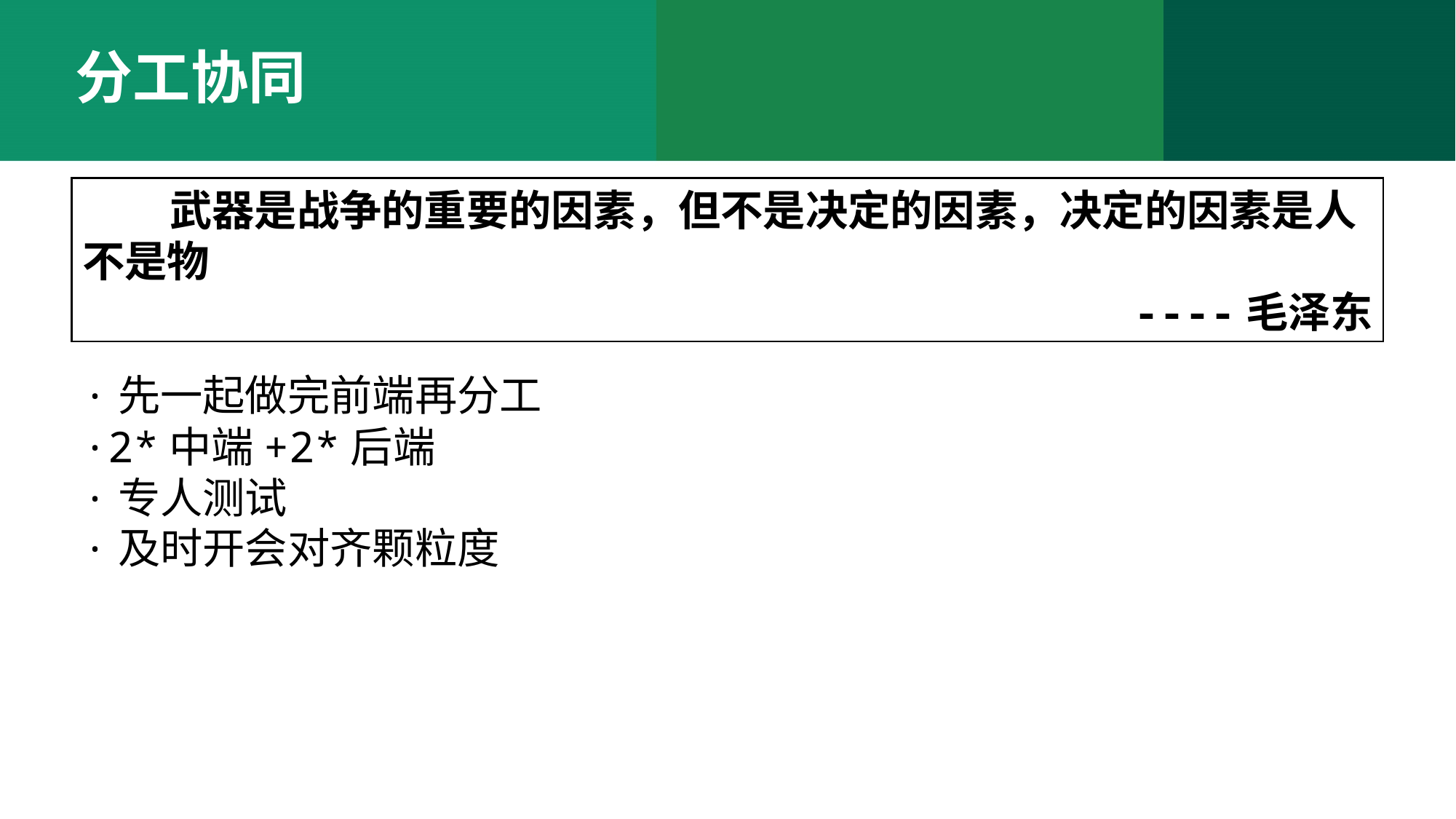

分工协同
        武器是战争的重要的因素，但不是决定的因素，决定的因素是人不是物
----毛泽东
·先一起做完前端再分工
·2*中端+2*后端
·专人测试
·及时开会对齐颗粒度